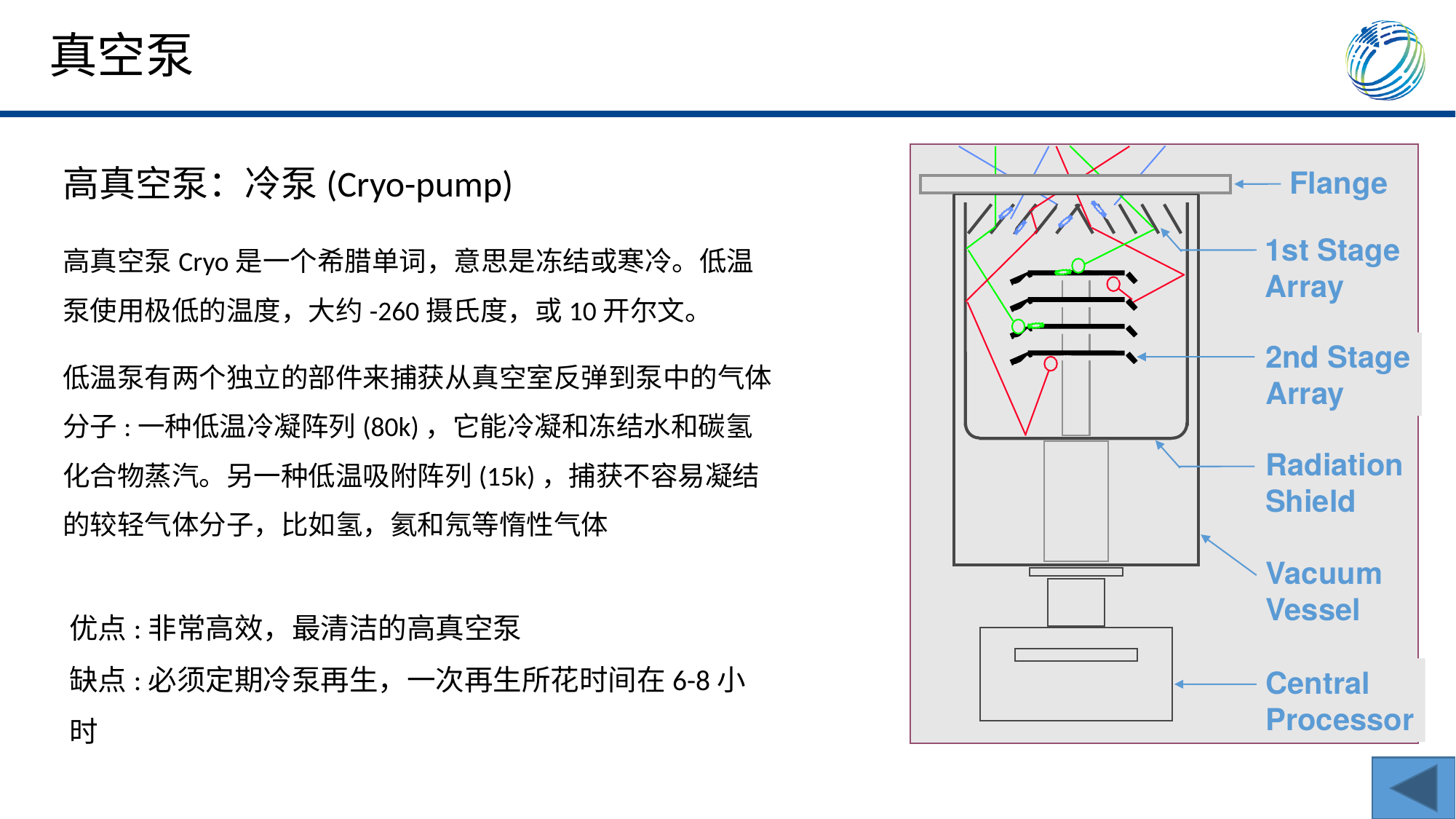

真空泵

Flange

1st Stage
Array

2nd Stage
Array

Radiation
Shield

Vacuum
Vessel

Central
Processor

高真空泵：冷泵(Cryo-pump)
高真空泵Cryo是一个希腊单词，意思是冻结或寒冷。低温泵使用极低的温度，大约-260摄氏度，或10开尔文。
低温泵有两个独立的部件来捕获从真空室反弹到泵中的气体分子:一种低温冷凝阵列(80k)，它能冷凝和冻结水和碳氢化合物蒸汽。另一种低温吸附阵列(15k)，捕获不容易凝结的较轻气体分子，比如氢，氦和氖等惰性气体
优点:非常高效，最清洁的高真空泵
缺点:必须定期冷泵再生，一次再生所花时间在6-8小时